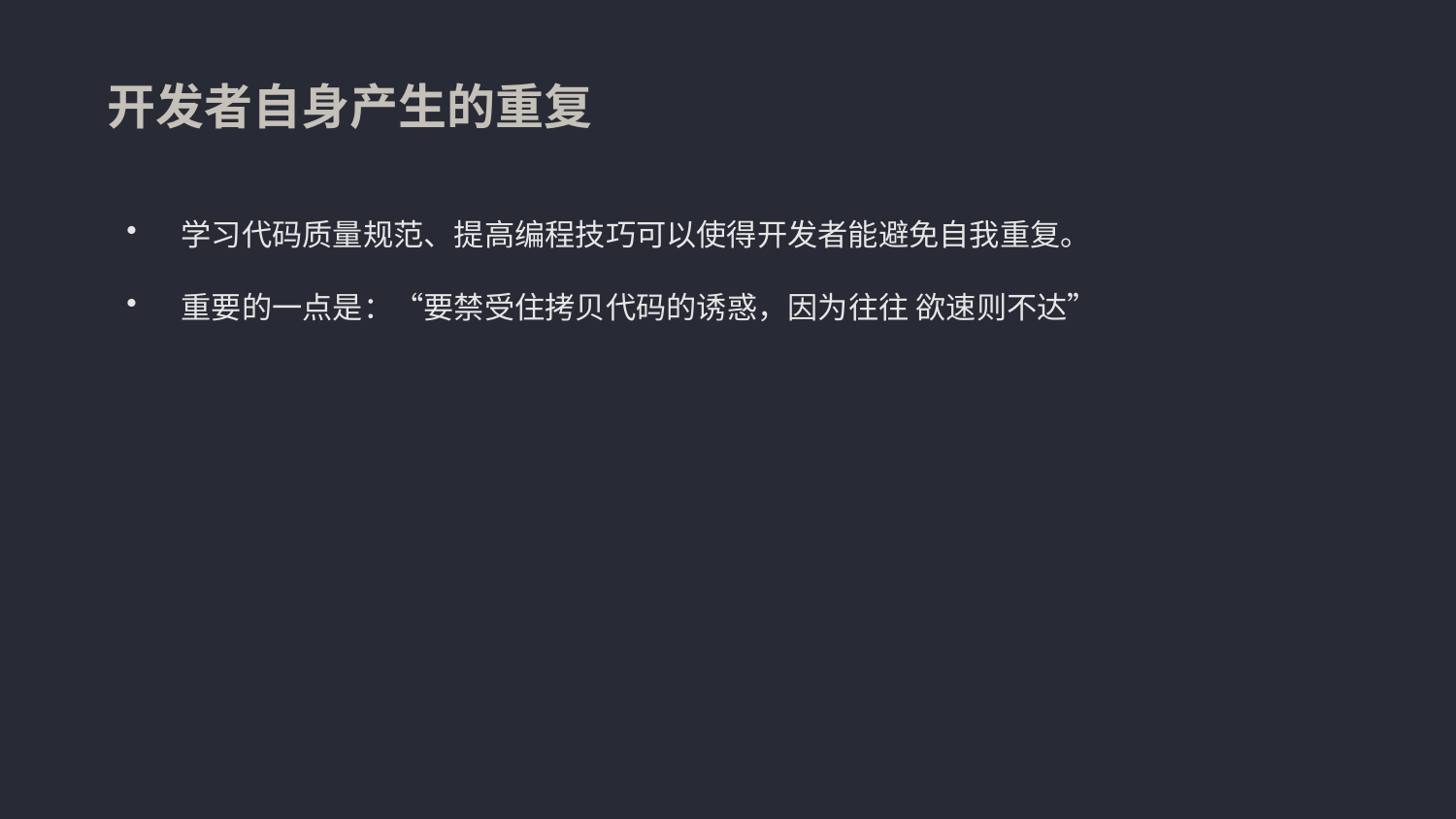

开发者自身产生的重复
学习代码质量规范、提高编程技巧可以使得开发者能避免自我重复。
重要的一点是：“要禁受住拷贝代码的诱惑，因为往往 欲速则不达”